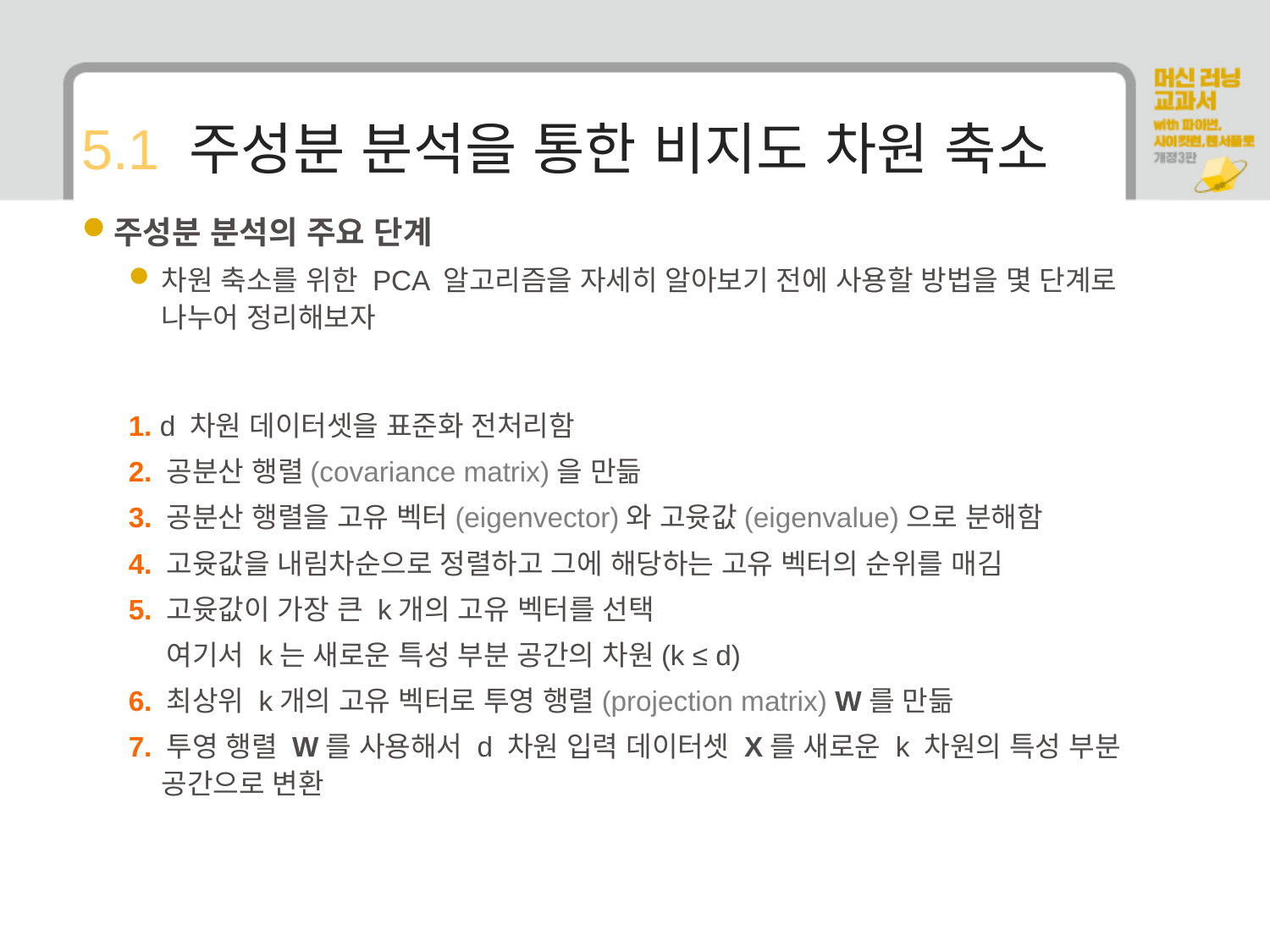

# 5.1 주성분 분석을 통한 비지도 차원 축소
주성분 분석의 주요 단계
차원 축소를 위한 PCA 알고리즘을 자세히 알아보기 전에 사용할 방법을 몇 단계로 나누어 정리해보자

1. d 차원 데이터셋을 표준화 전처리함
2. 공분산 행렬(covariance matrix)을 만듦
3. 공분산 행렬을 고유 벡터(eigenvector)와 고윳값(eigenvalue)으로 분해함
4. 고윳값을 내림차순으로 정렬하고 그에 해당하는 고유 벡터의 순위를 매김
5. 고윳값이 가장 큰 k개의 고유 벡터를 선택
    여기서 k는 새로운 특성 부분 공간의 차원(k ≤ d)
6. 최상위 k개의 고유 벡터로 투영 행렬(projection matrix) W를 만듦
7. 투영 행렬 W를 사용해서 d 차원 입력 데이터셋 X를 새로운 k 차원의 특성 부분 공간으로 변환